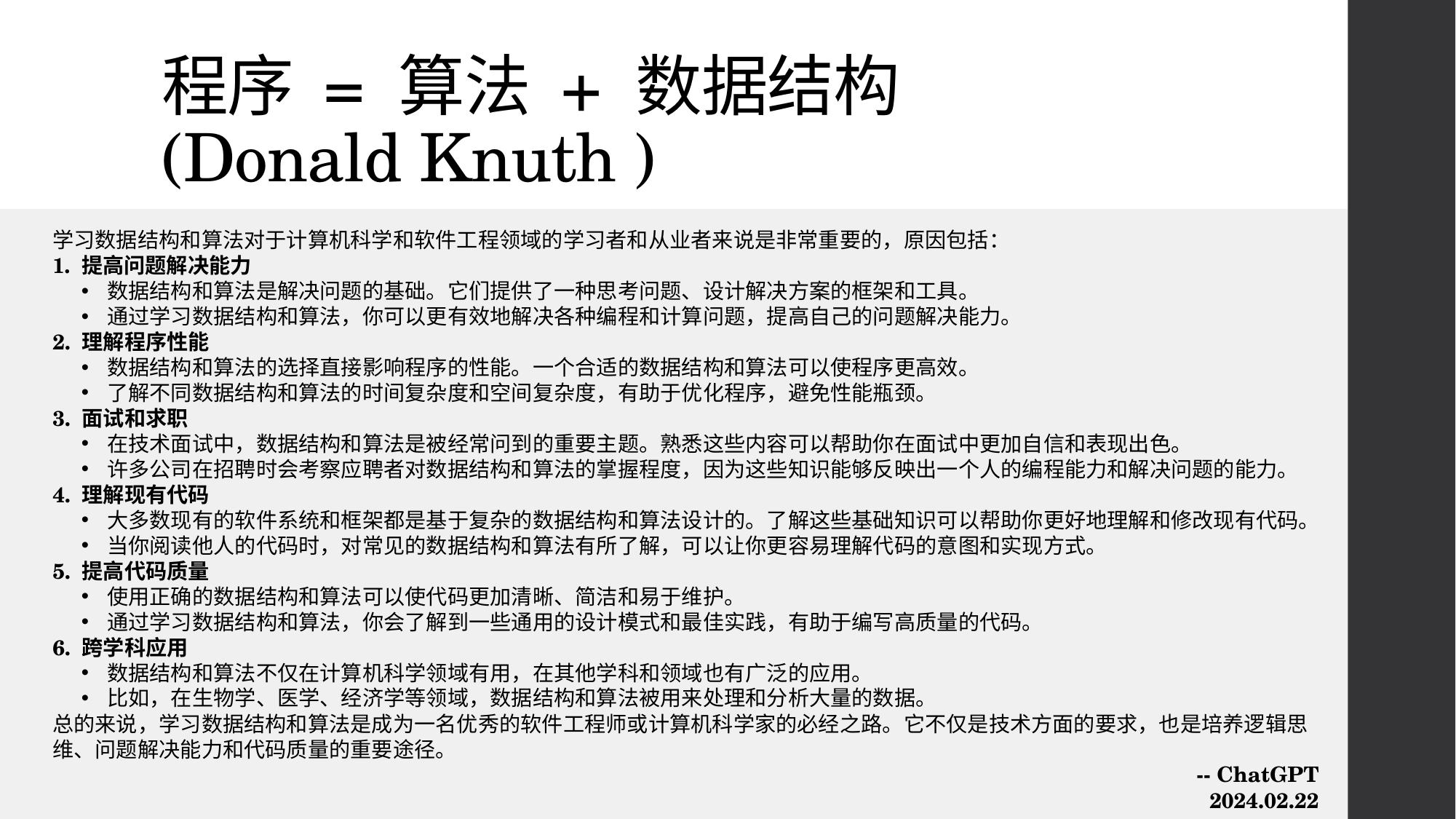

# 程序 = 算法 + 数据结构 (Donald Knuth )

学习数据结构和算法对于计算机科学和软件工程领域的学习者和从业者来说是非常重要的，原因包括：
1. 提高问题解决能力
数据结构和算法是解决问题的基础。它们提供了一种思考问题、设计解决方案的框架和工具。
通过学习数据结构和算法，你可以更有效地解决各种编程和计算问题，提高自己的问题解决能力。
2. 理解程序性能
数据结构和算法的选择直接影响程序的性能。一个合适的数据结构和算法可以使程序更高效。
了解不同数据结构和算法的时间复杂度和空间复杂度，有助于优化程序，避免性能瓶颈。
3. 面试和求职
在技术面试中，数据结构和算法是被经常问到的重要主题。熟悉这些内容可以帮助你在面试中更加自信和表现出色。
许多公司在招聘时会考察应聘者对数据结构和算法的掌握程度，因为这些知识能够反映出一个人的编程能力和解决问题的能力。
4. 理解现有代码
大多数现有的软件系统和框架都是基于复杂的数据结构和算法设计的。了解这些基础知识可以帮助你更好地理解和修改现有代码。
当你阅读他人的代码时，对常见的数据结构和算法有所了解，可以让你更容易理解代码的意图和实现方式。
5. 提高代码质量
使用正确的数据结构和算法可以使代码更加清晰、简洁和易于维护。
通过学习数据结构和算法，你会了解到一些通用的设计模式和最佳实践，有助于编写高质量的代码。
6. 跨学科应用
数据结构和算法不仅在计算机科学领域有用，在其他学科和领域也有广泛的应用。
比如，在生物学、医学、经济学等领域，数据结构和算法被用来处理和分析大量的数据。
总的来说，学习数据结构和算法是成为一名优秀的软件工程师或计算机科学家的必经之路。它不仅是技术方面的要求，也是培养逻辑思维、问题解决能力和代码质量的重要途径。
-- ChatGPT
2024.02.22